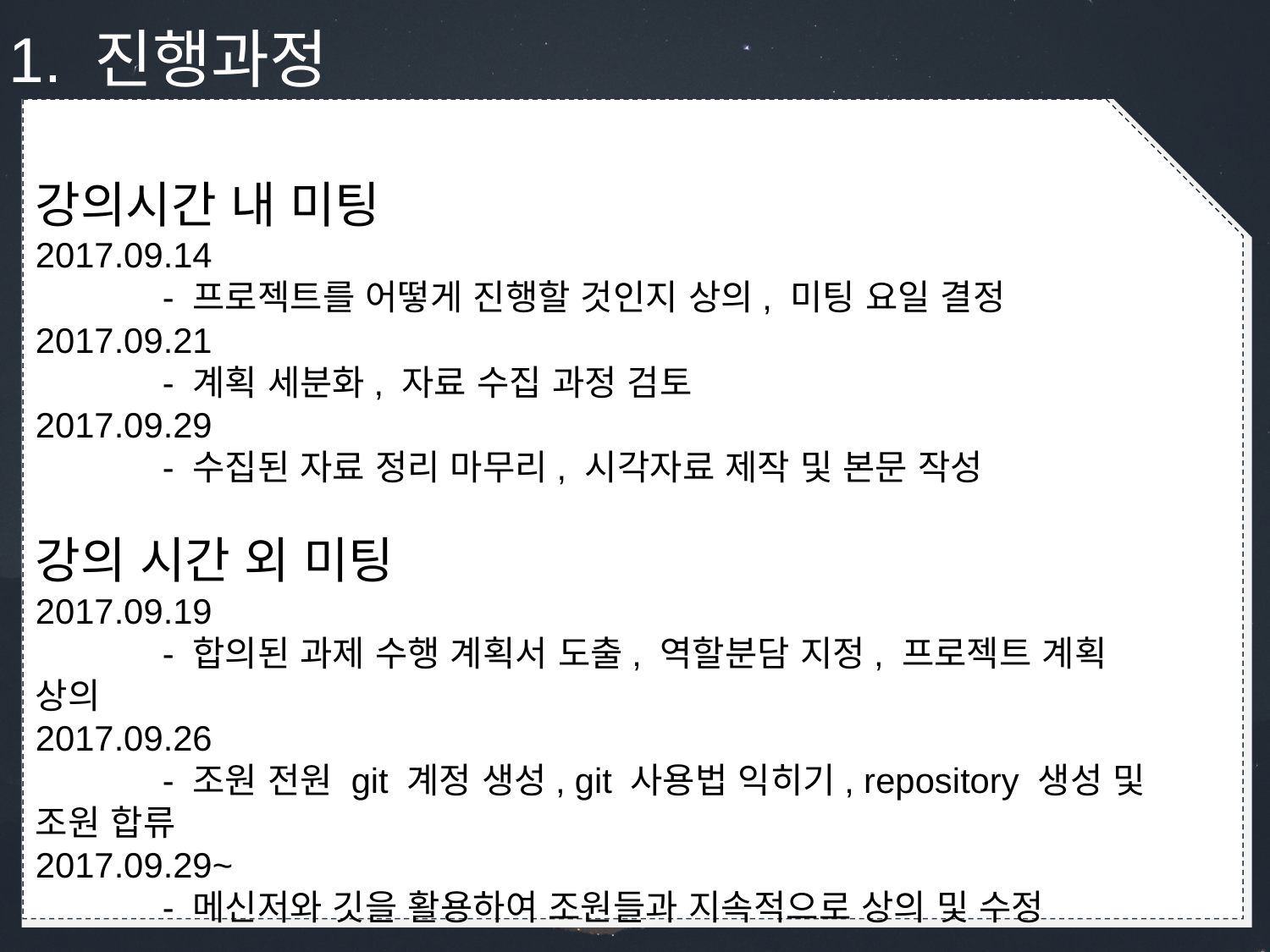

1. 진행과정

강의시간 내 미팅
2017.09.14
	- 프로젝트를 어떻게 진행할 것인지 상의, 미팅 요일 결정
2017.09.21
	- 계획 세분화, 자료 수집 과정 검토
2017.09.29
	- 수집된 자료 정리 마무리, 시각자료 제작 및 본문 작성

강의 시간 외 미팅
2017.09.19
	- 합의된 과제 수행 계획서 도출, 역할분담 지정, 프로젝트 계획 상의
2017.09.26
	- 조원 전원 git 계정 생성, git 사용법 익히기, repository 생성 및 조원 합류
2017.09.29~
	- 메신저와 깃을 활용하여 조원들과 지속적으로 상의 및 수정